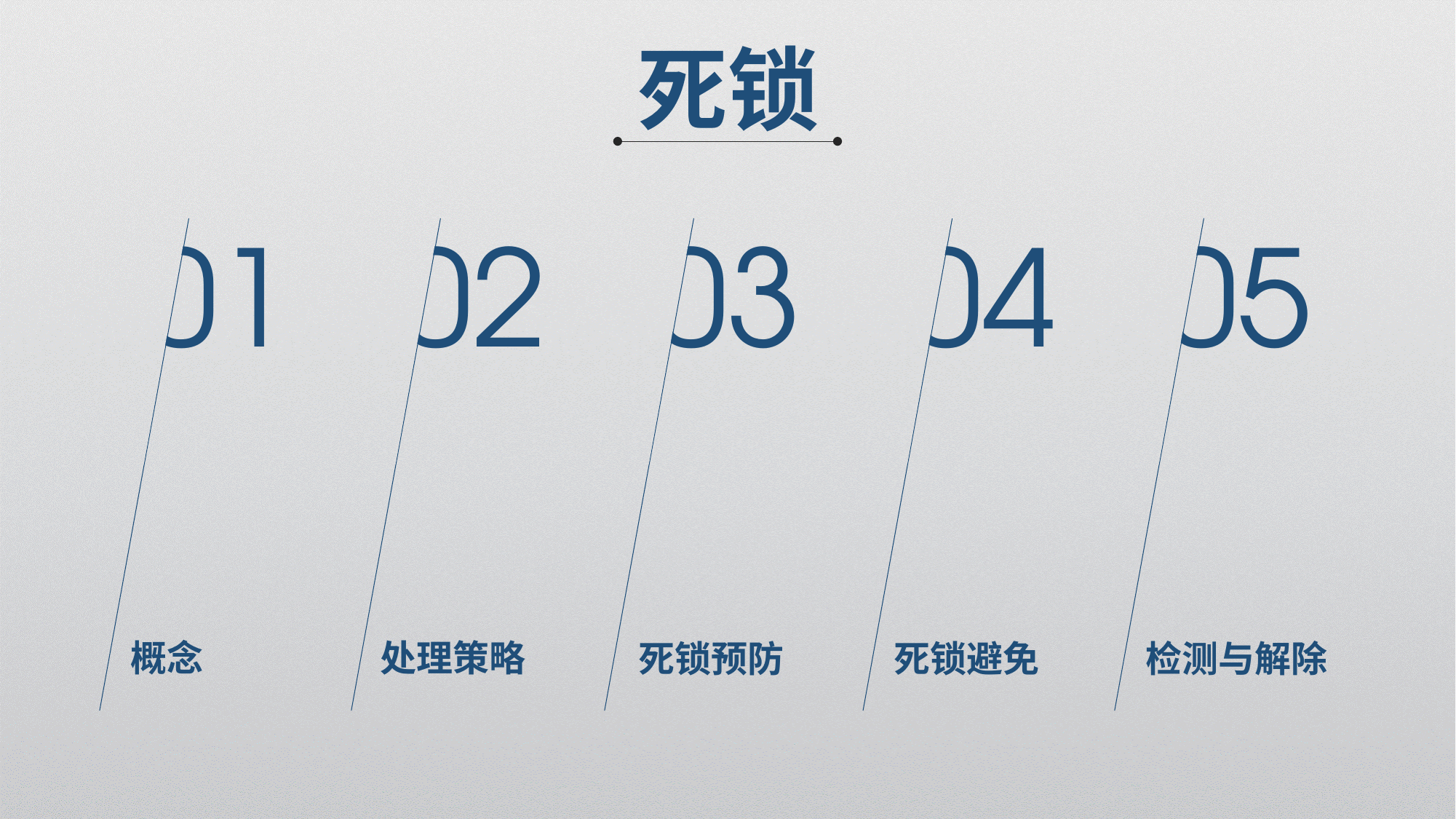

死锁

01
02
03
04
05
处理策略
概念
检测与解除
死锁避免
死锁预防